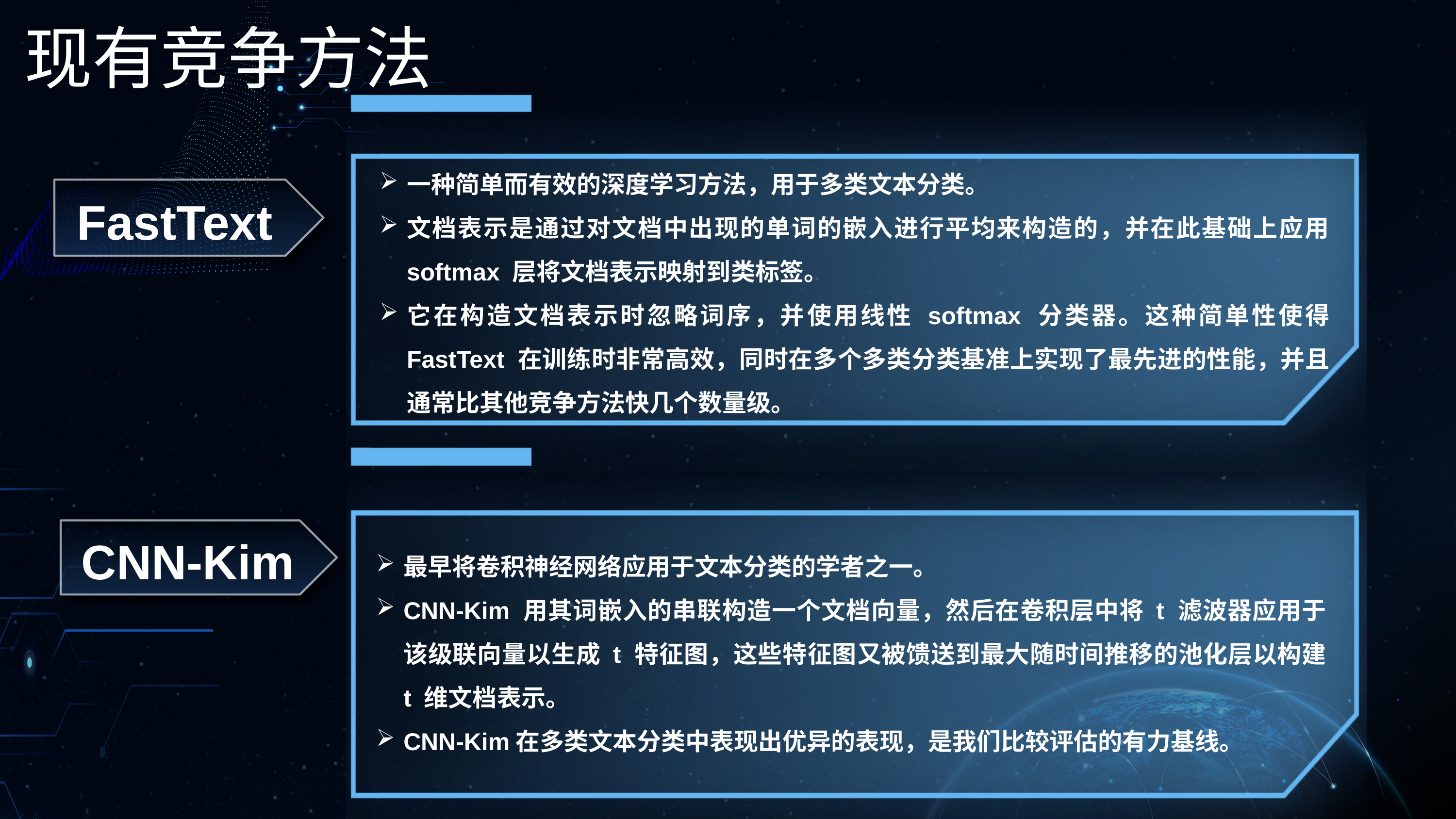

现有竞争方法

一种简单而有效的深度学习方法，用于多类文本分类。
文档表示是通过对文档中出现的单词的嵌入进行平均来构造的，并在此基础上应用 softmax 层将文档表示映射到类标签。
它在构造文档表示时忽略词序，并使用线性 softmax 分类器。这种简单性使得 FastText 在训练时非常高效，同时在多个多类分类基准上实现了最先进的性能，并且通常比其他竞争方法快几个数量级。

FastText

最早将卷积神经网络应用于文本分类的学者之一。
CNN-Kim 用其词嵌入的串联构造一个文档向量，然后在卷积层中将 t 滤波器应用于该级联向量以生成 t 特征图，这些特征图又被馈送到最大随时间推移的池化层以构建 t 维文档表示。
CNN-Kim在多类文本分类中表现出优异的表现，是我们比较评估的有力基线。

CNN-Kim